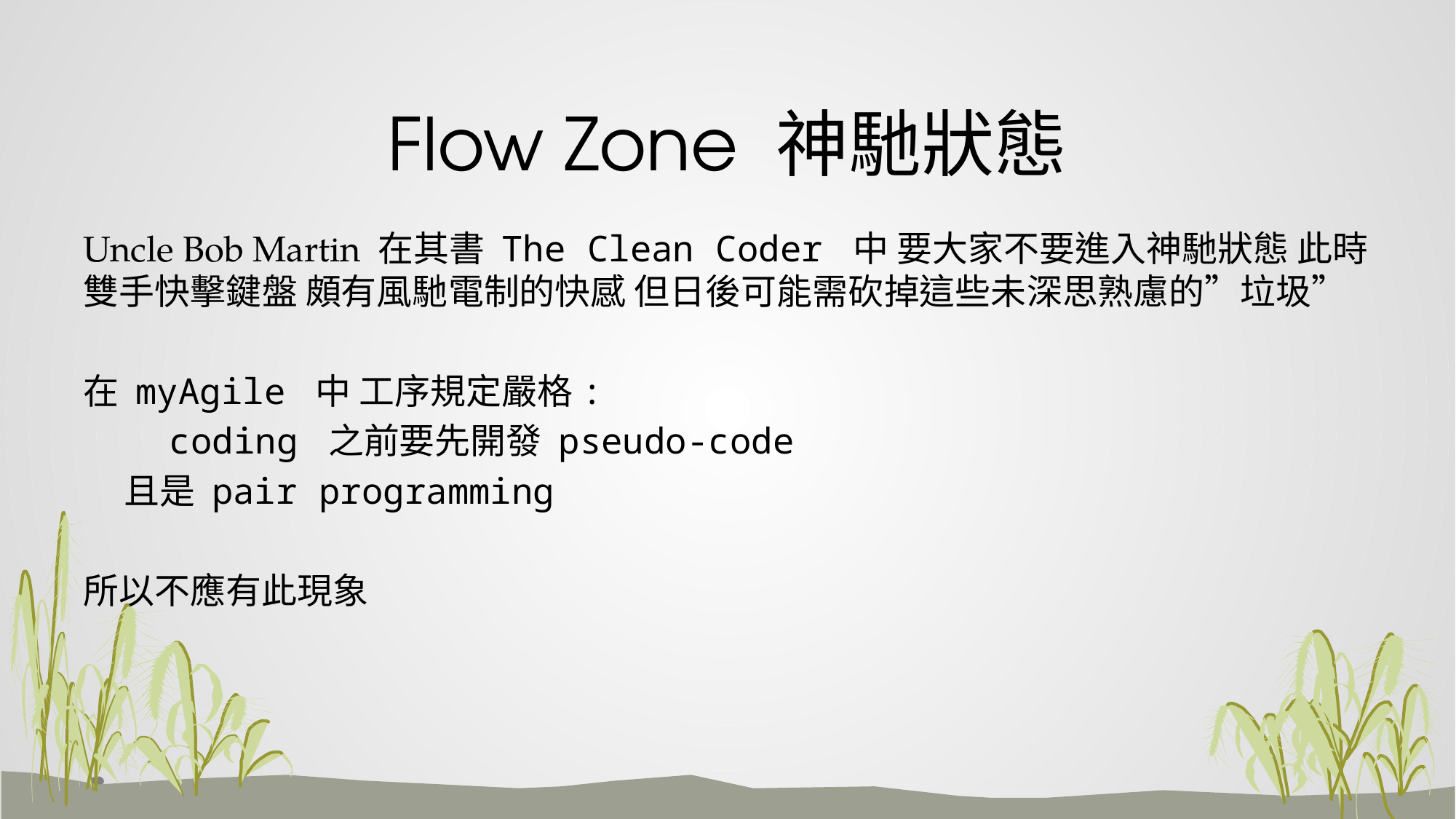

# Flow Zone 神馳狀態
Uncle Bob Martin 在其書 The Clean Coder 中 要大家不要進入神馳狀態 此時雙手快擊鍵盤 頗有風馳電制的快感 但日後可能需砍掉這些未深思熟慮的”垃圾”

在 myAgile 中 工序規定嚴格:
    coding 之前要先開發 pseudo-code
    且是 pair programming

所以不應有此現象